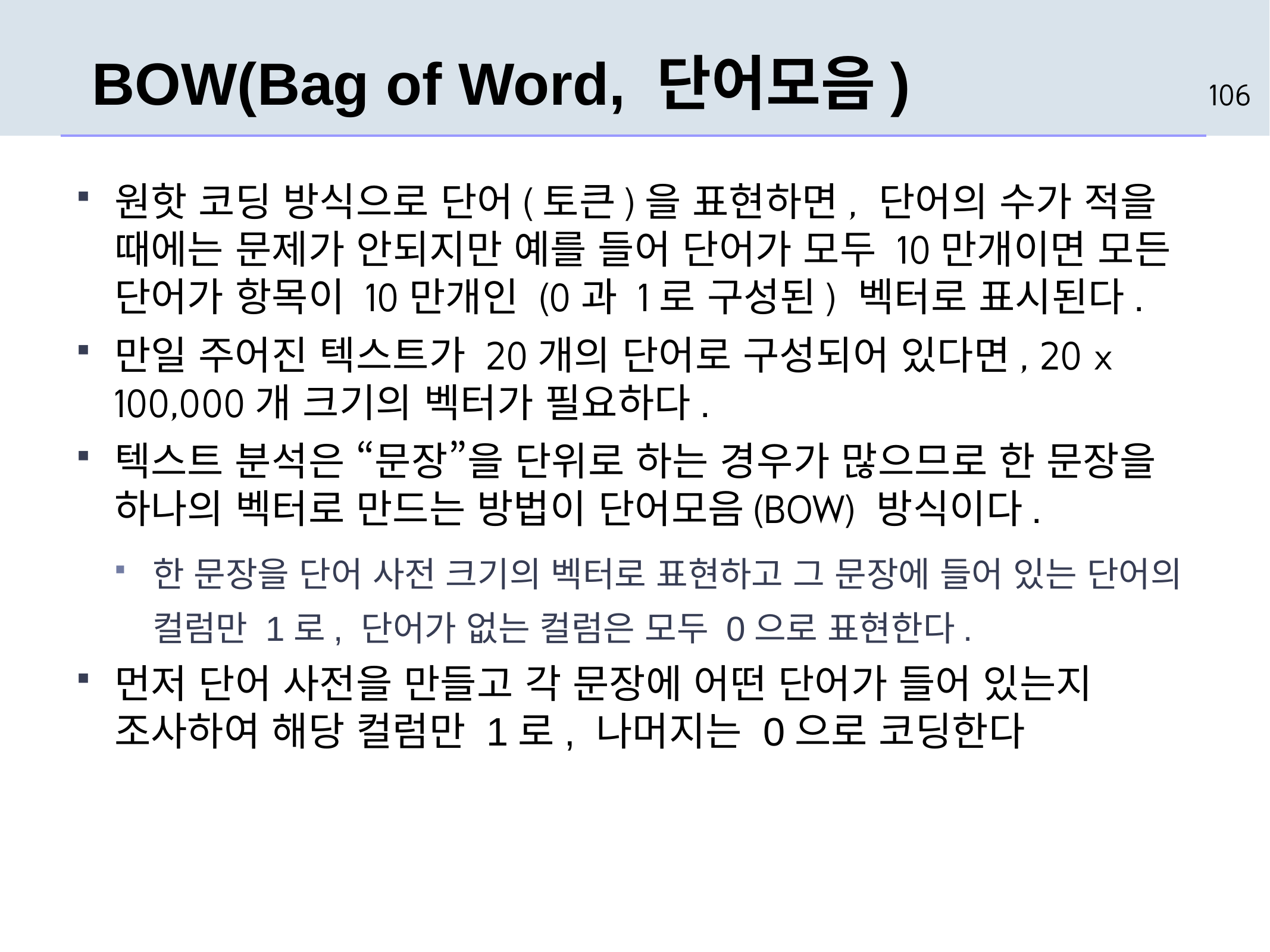

# BOW(Bag of Word, 단어모음)
106
원핫 코딩 방식으로 단어(토큰)을 표현하면, 단어의 수가 적을 때에는 문제가 안되지만 예를 들어 단어가 모두 10만개이면 모든 단어가 항목이 10만개인 (0과 1로 구성된) 벡터로 표시된다.
만일 주어진 텍스트가 20개의 단어로 구성되어 있다면, 20 x 100,000개 크기의 벡터가 필요하다.
텍스트 분석은 “문장”을 단위로 하는 경우가 많으므로 한 문장을 하나의 벡터로 만드는 방법이 단어모음(BOW) 방식이다.
한 문장을 단어 사전 크기의 벡터로 표현하고 그 문장에 들어 있는 단어의 컬럼만 1로, 단어가 없는 컬럼은 모두 0으로 표현한다.
먼저 단어 사전을 만들고 각 문장에 어떤 단어가 들어 있는지 조사하여 해당 컬럼만 1로, 나머지는 0으로 코딩한다